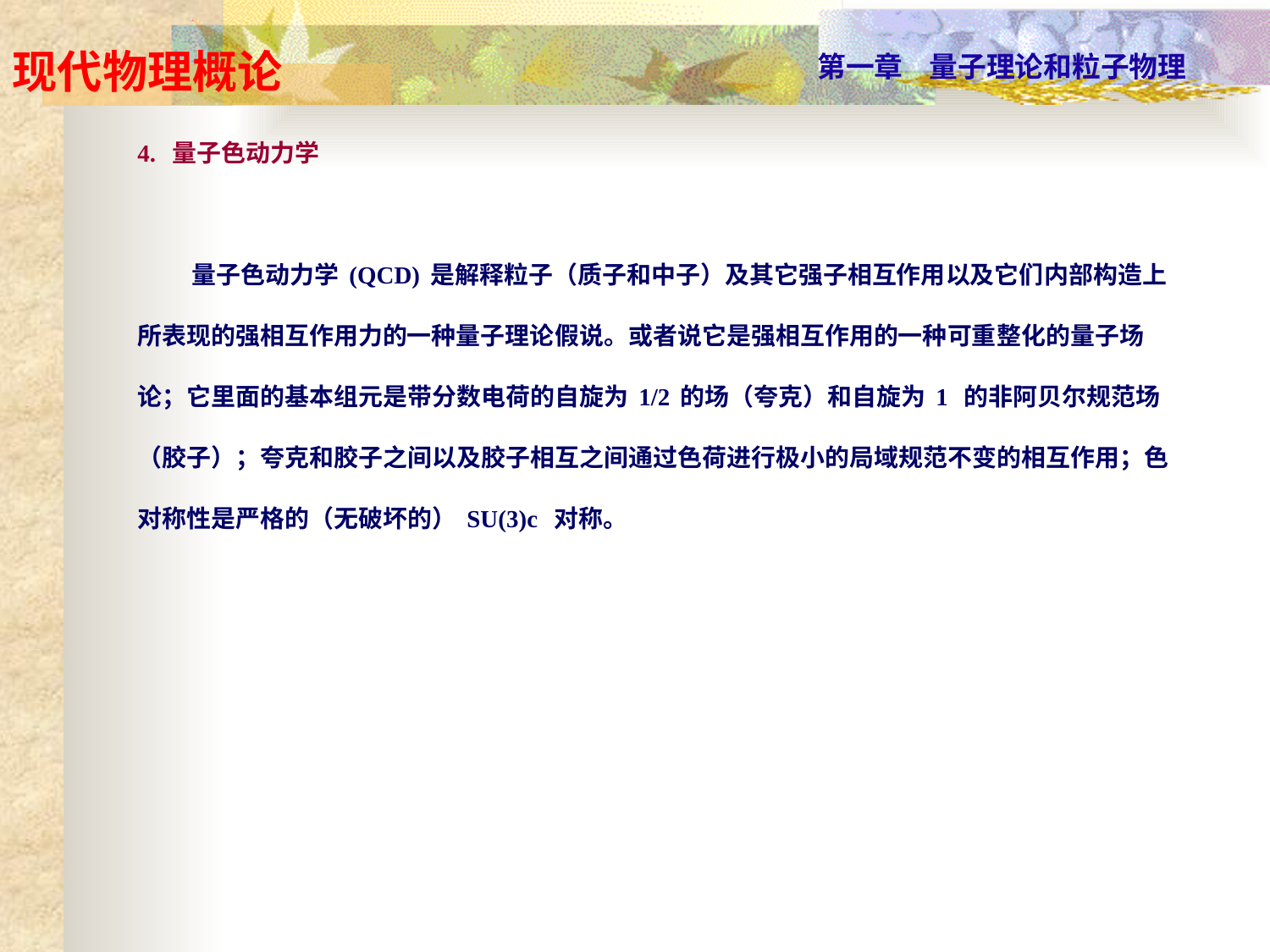

4. 量子色动力学

        量子色动力学(QCD)是解释粒子（质子和中子）及其它强子相互作用以及它们内部构造上所表现的强相互作用力的一种量子理论假说。或者说它是强相互作用的一种可重整化的量子场论；它里面的基本组元是带分数电荷的自旋为1/2的场（夸克）和自旋为1 的非阿贝尔规范场（胶子）；夸克和胶子之间以及胶子相互之间通过色荷进行极小的局域规范不变的相互作用；色对称性是严格的（无破坏的）SU(3)c 对称。